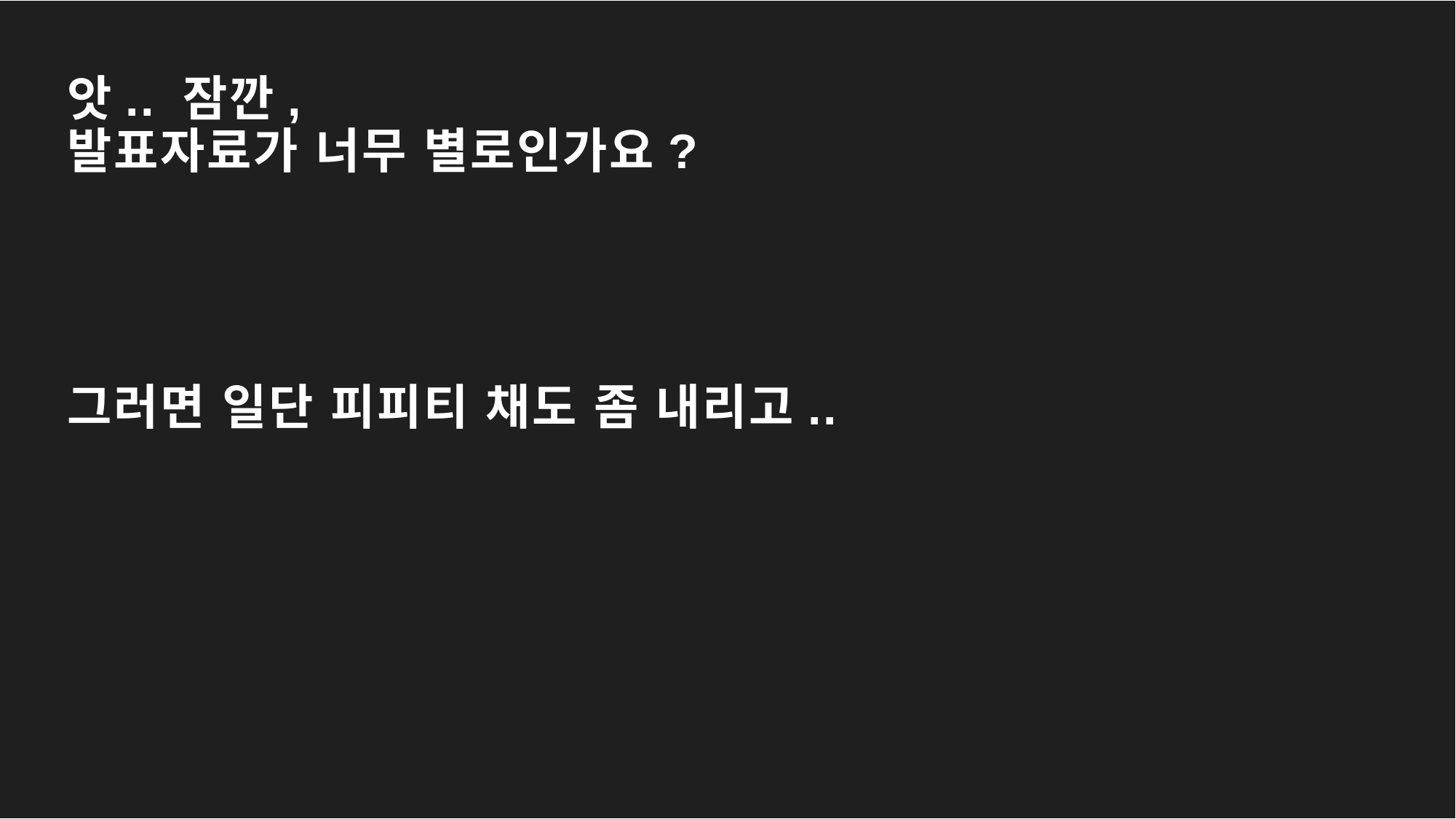

앗.. 잠깐,
발표자료가 너무 별로인가요?
그러면 일단 피피티 채도 좀 내리고..